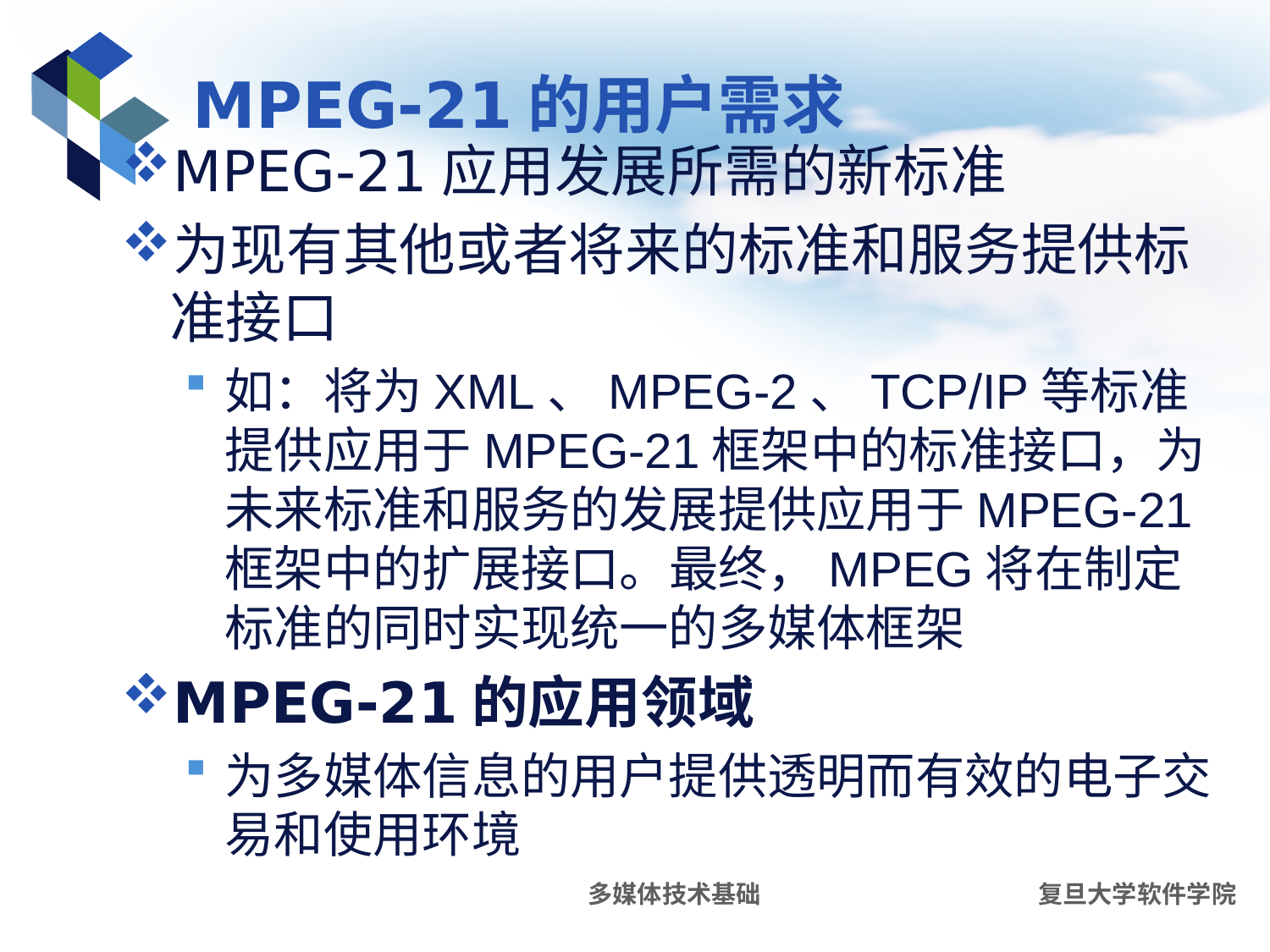

# MPEG-21的用户需求
MPEG-21应用发展所需的新标准
为现有其他或者将来的标准和服务提供标准接口
如：将为XML、MPEG-2、TCP/IP等标准提供应用于MPEG-21框架中的标准接口，为未来标准和服务的发展提供应用于MPEG-21框架中的扩展接口。最终，MPEG将在制定标准的同时实现统一的多媒体框架
MPEG-21的应用领域
为多媒体信息的用户提供透明而有效的电子交易和使用环境
多媒体技术基础